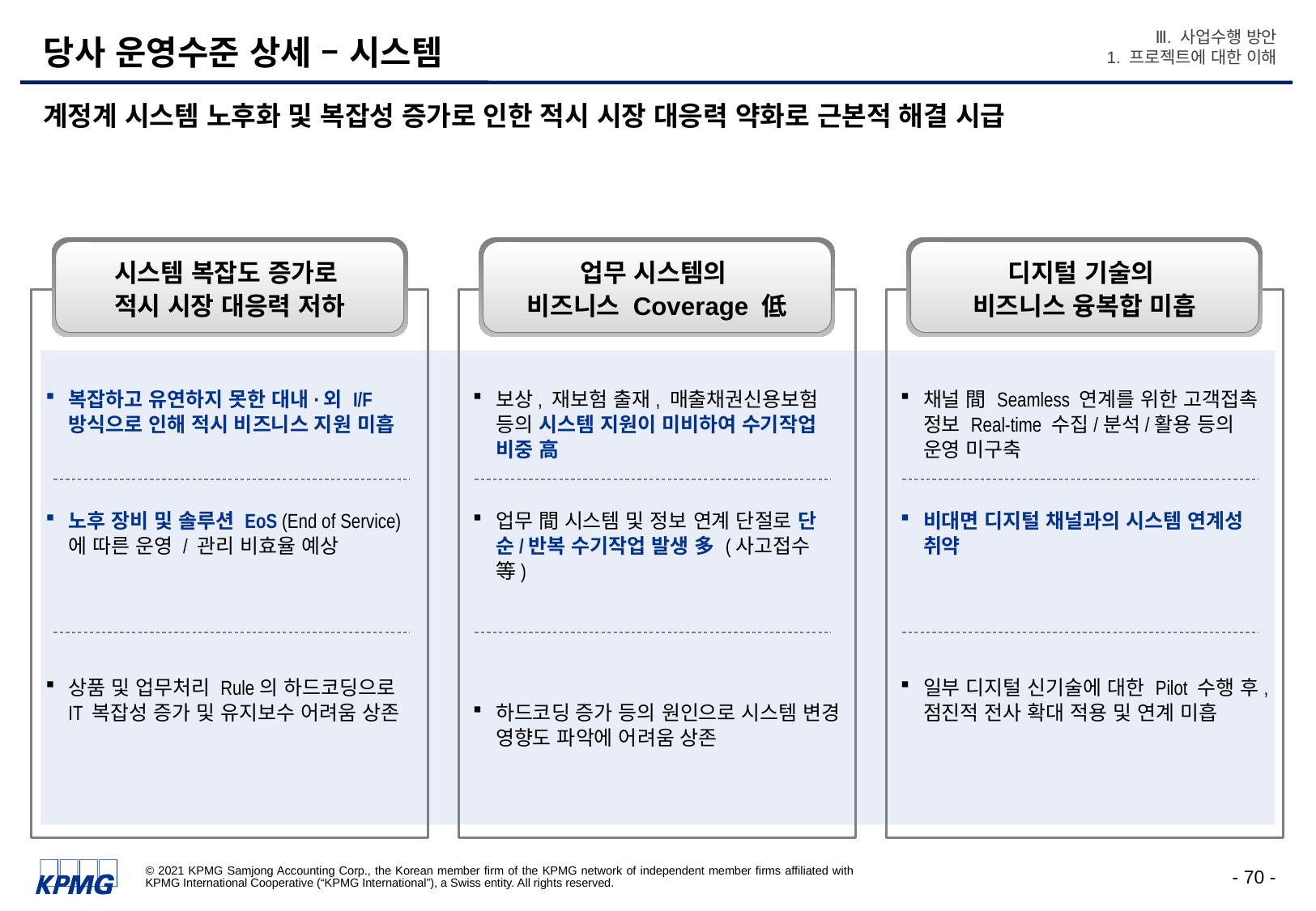

Ⅲ. 사업수행 방안
1. 프로젝트에 대한 이해
# 당사 운영수준 상세 – 시스템
계정계 시스템 노후화 및 복잡성 증가로 인한 적시 시장 대응력 약화로 근본적 해결 시급

시스템 복잡도 증가로
적시 시장 대응력 저하

업무 시스템의
비즈니스 Coverage 低

디지털 기술의
비즈니스 융복합 미흡
복잡하고 유연하지 못한 대내·외 I/F 방식으로 인해 적시 비즈니스 지원 미흡

노후 장비 및 솔루션 EoS (End of Service)에 따른 운영 / 관리 비효율 예상

상품 및 업무처리 Rule의 하드코딩으로 IT 복잡성 증가 및 유지보수 어려움 상존
보상, 재보험 출재, 매출채권신용보험 등의 시스템 지원이 미비하여 수기작업 비중 高

업무 間 시스템 및 정보 연계 단절로 단순/반복 수기작업 발생 多 (사고접수 等)

하드코딩 증가 등의 원인으로 시스템 변경 영향도 파악에 어려움 상존
채널 間 Seamless 연계를 위한 고객접촉 정보 Real-time 수집/분석/활용 등의 운영 미구축

비대면 디지털 채널과의 시스템 연계성 취약

일부 디지털 신기술에 대한 Pilot 수행 후, 점진적 전사 확대 적용 및 연계 미흡